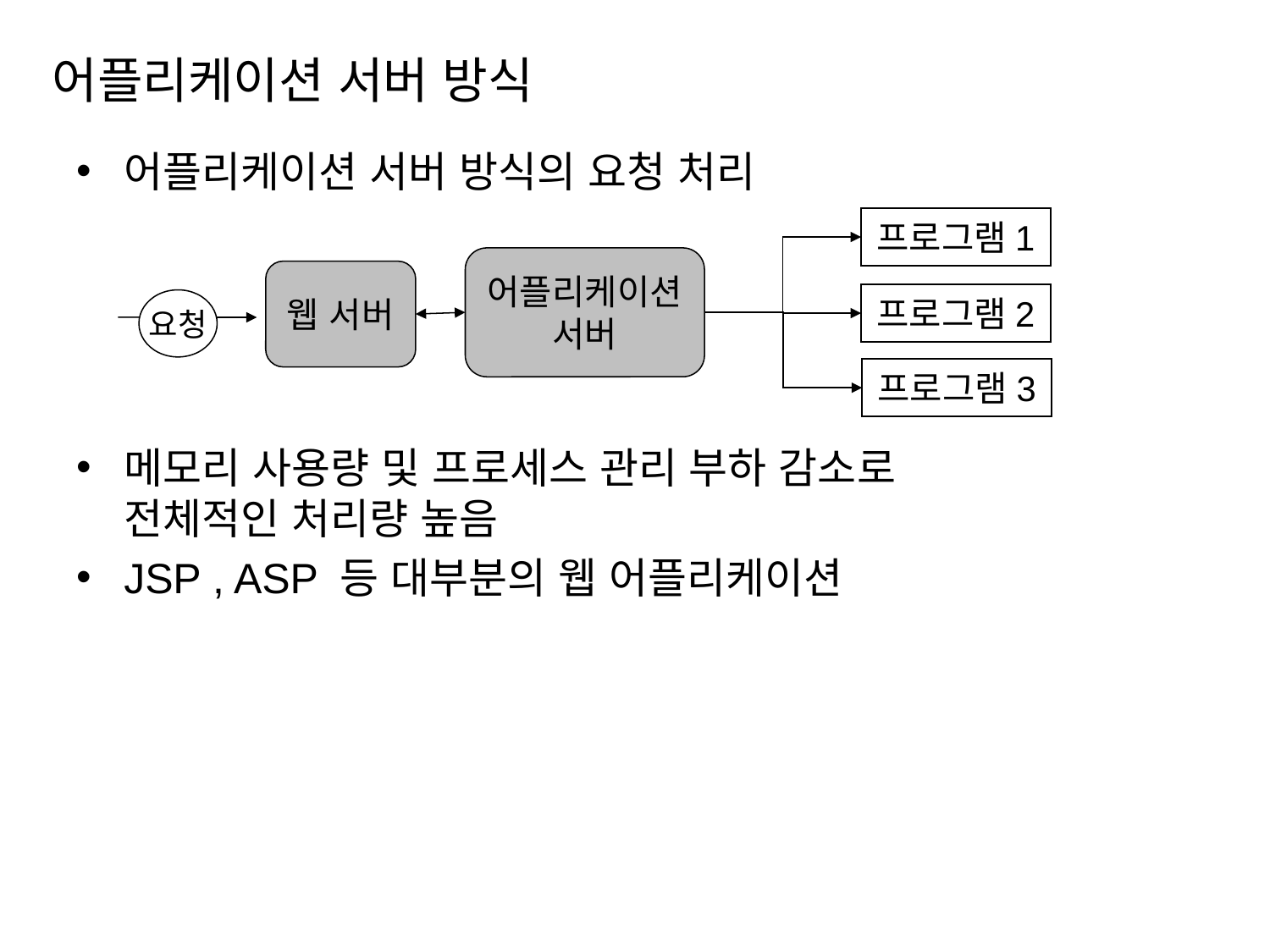

# 어플리케이션 서버 방식
어플리케이션 서버 방식의 요청 처리

메모리 사용량 및 프로세스 관리 부하 감소로
전체적인 처리량 높음
JSP , ASP 등 대부분의 웹 어플리케이션
프로그램1
어플리케이션
서버
웹 서버
프로그램2
요청

프로그램3